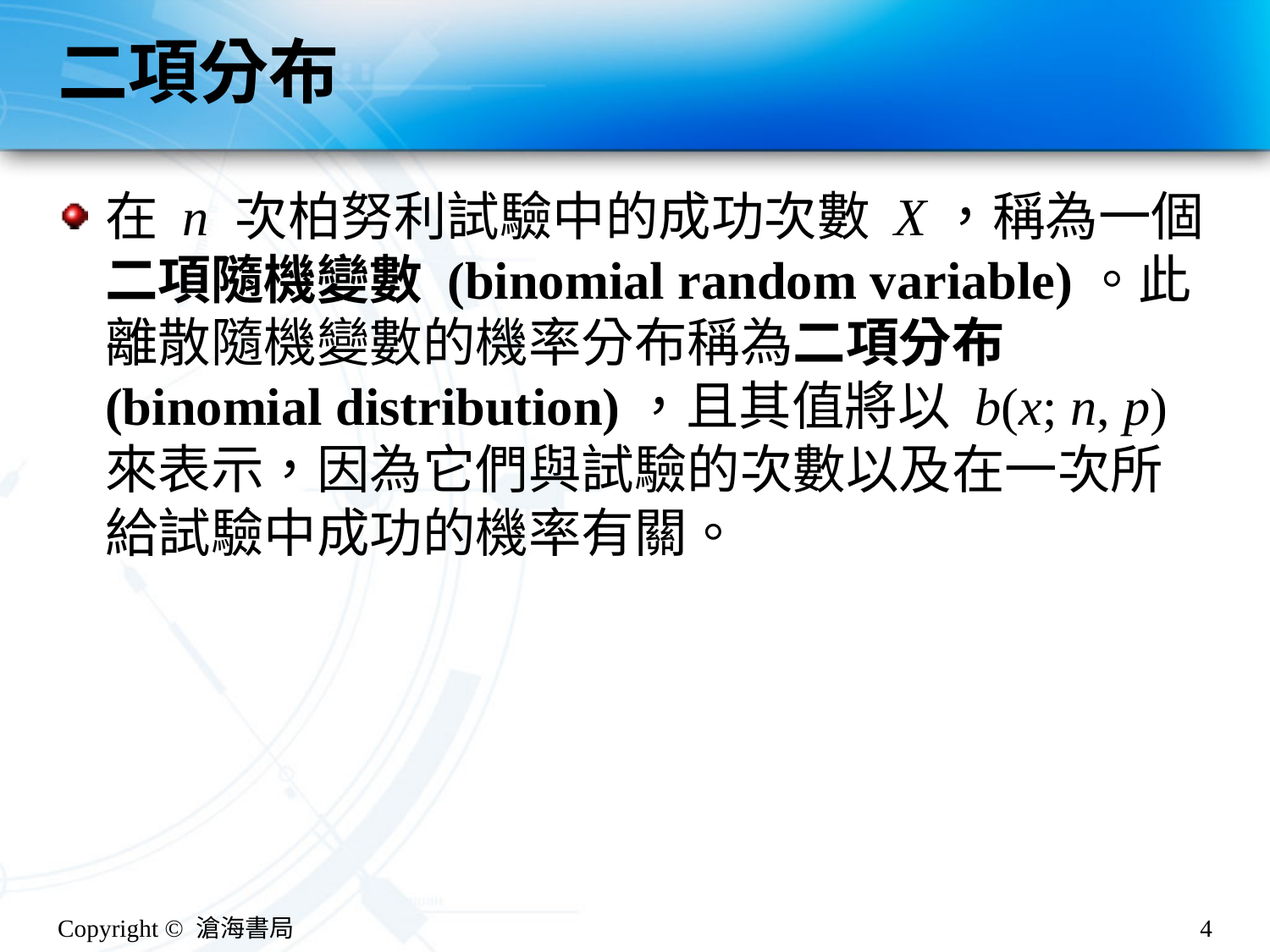

# 二項分布
在 n 次柏努利試驗中的成功次數 X，稱為一個二項隨機變數 (binomial random variable)。此離散隨機變數的機率分布稱為二項分布 (binomial distribution)，且其值將以 b(x; n, p) 來表示，因為它們與試驗的次數以及在一次所給試驗中成功的機率有關。
Copyright © 滄海書局
4